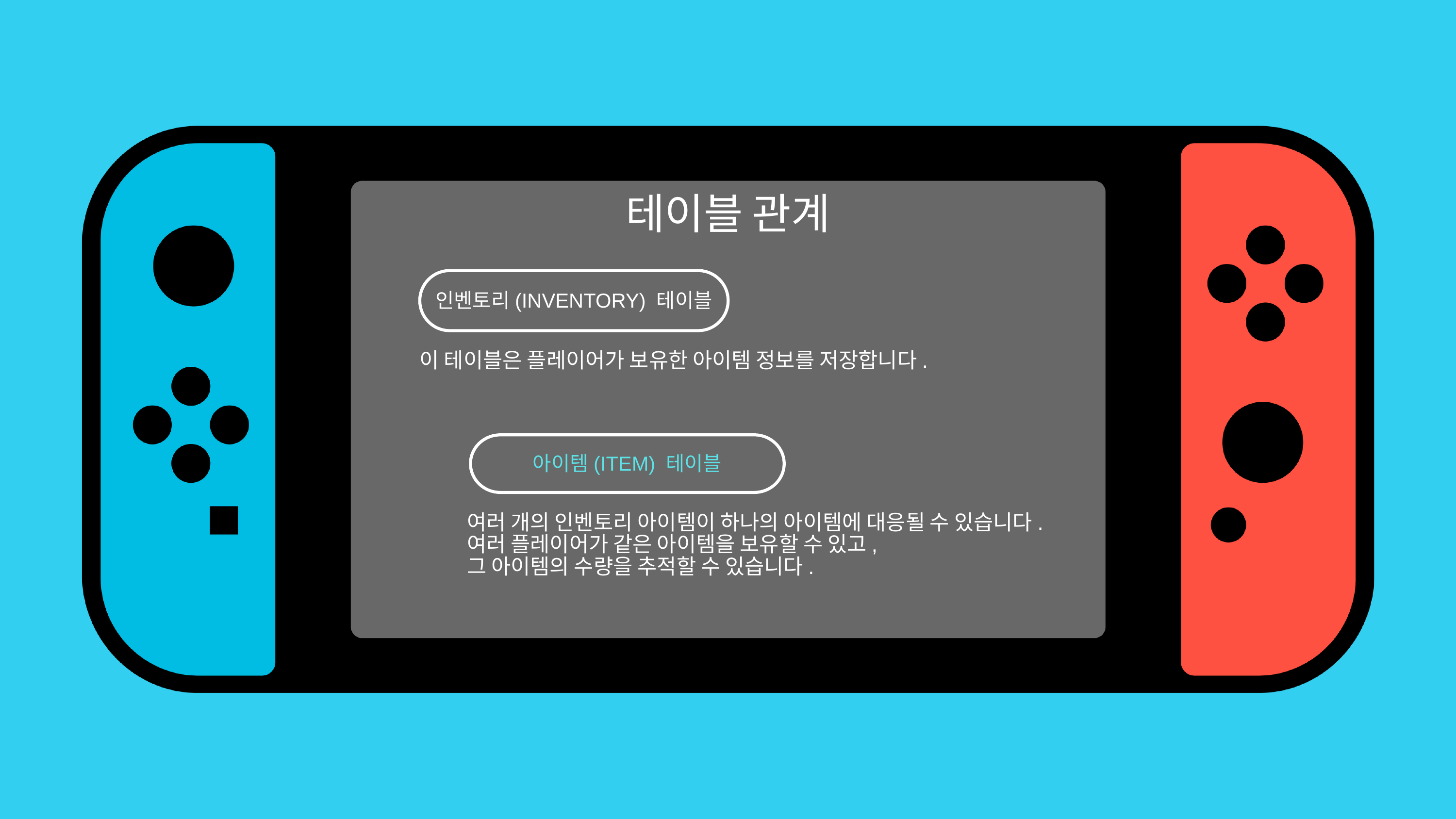

테이블 관계

인벤토리(INVENTORY) 테이블
이 테이블은 플레이어가 보유한 아이템 정보를 저장합니다.

아이템(ITEM) 테이블
여러 개의 인벤토리 아이템이 하나의 아이템에 대응될 수 있습니다.
여러 플레이어가 같은 아이템을 보유할 수 있고,
그 아이템의 수량을 추적할 수 있습니다.